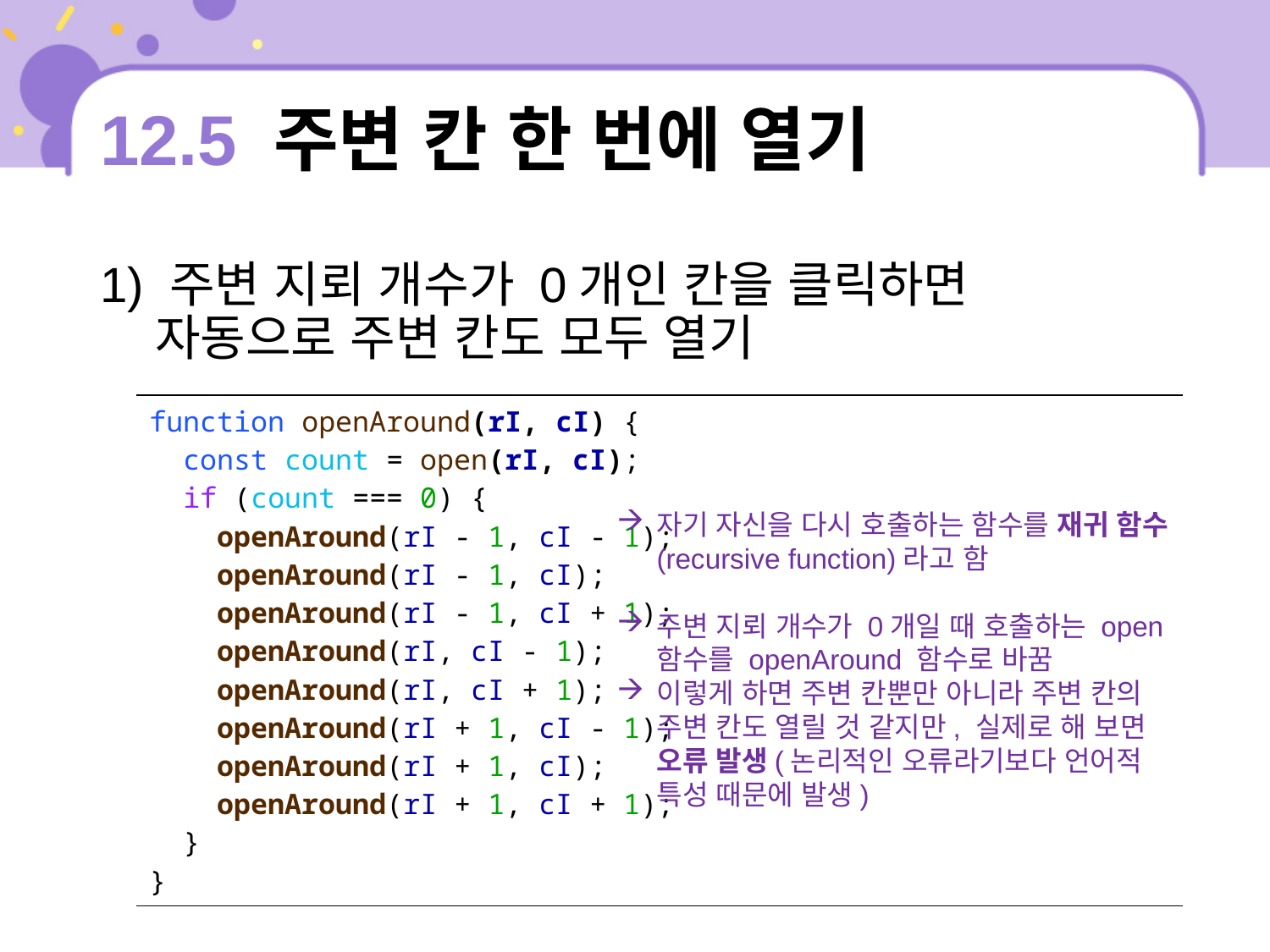

# 12.5 주변 칸 한 번에 열기
1) 주변 지뢰 개수가 0개인 칸을 클릭하면
    자동으로 주변 칸도 모두 열기

| function openAround(rI, cI) { const count = open(rI, cI); if (count === 0) { openAround(rI - 1, cI - 1); openAround(rI - 1, cI); openAround(rI - 1, cI + 1); openAround(rI, cI - 1); openAround(rI, cI + 1); openAround(rI + 1, cI - 1); openAround(rI + 1, cI); openAround(rI + 1, cI + 1); } } |
| --- |
자기 자신을 다시 호출하는 함수를 재귀 함수(recursive function)라고 함

주변 지뢰 개수가 0개일 때 호출하는 open 함수를 openAround 함수로 바꿈
이렇게 하면 주변 칸뿐만 아니라 주변 칸의 주변 칸도 열릴 것 같지만, 실제로 해 보면 오류 발생(논리적인 오류라기보다 언어적 특성 때문에 발생)